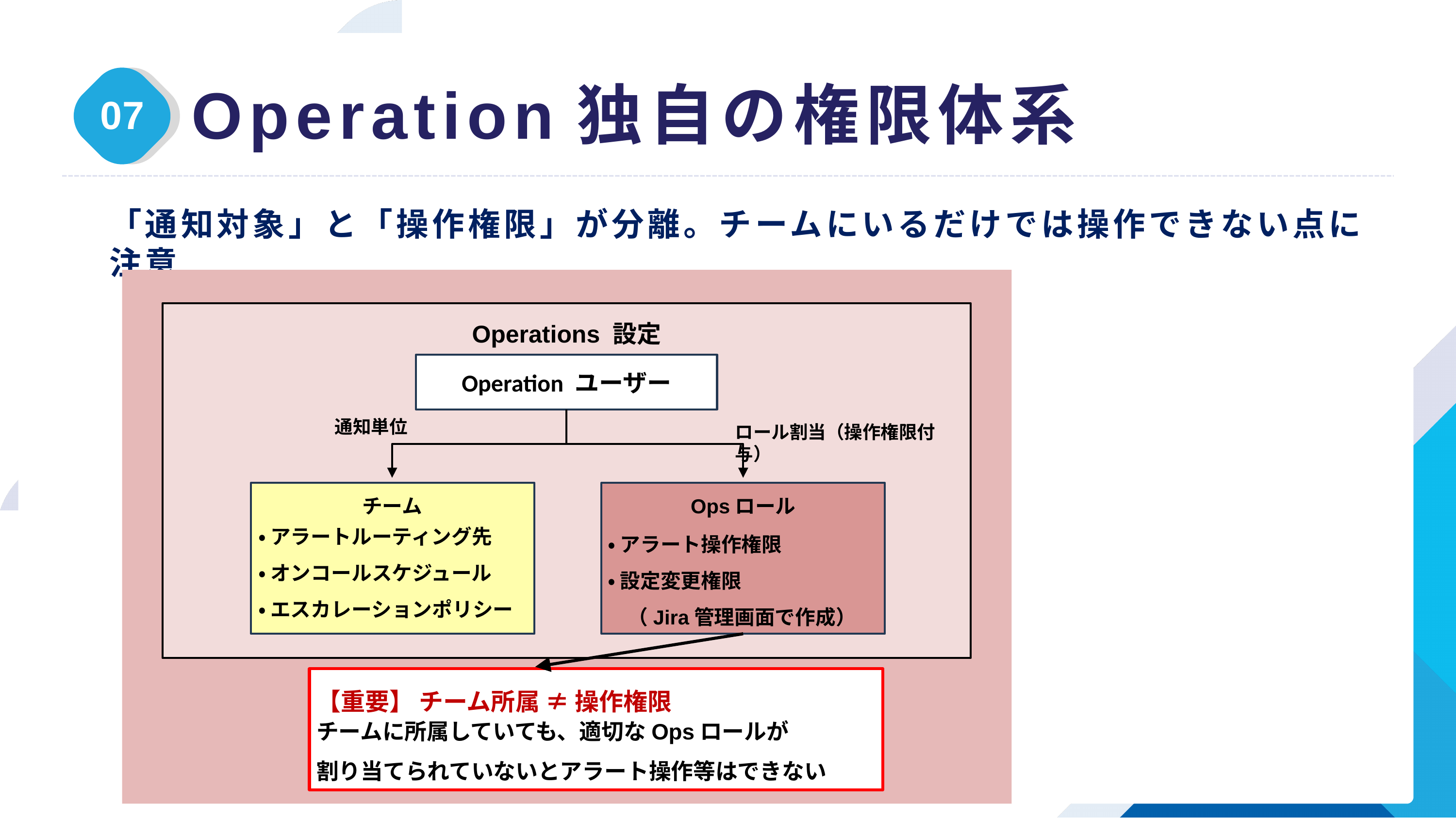

Operation独自の権限体系
07

「通知対象」と「操作権限」が分離。チームにいるだけでは操作できない点に注意

Operations 設定

Operation ユーザー
通知単位
ロール割当（操作権限付与）
チーム
Opsロール

・ アラートルーティング先
・ オンコールスケジュール
・ エスカレーションポリシー
・ アラート操作権限
・ 設定変更権限
　（Jira管理画面で作成）

【重要】 チーム所属 ≠ 操作権限
チームに所属していても、適切なOpsロールが
割り当てられていないとアラート操作等はできない